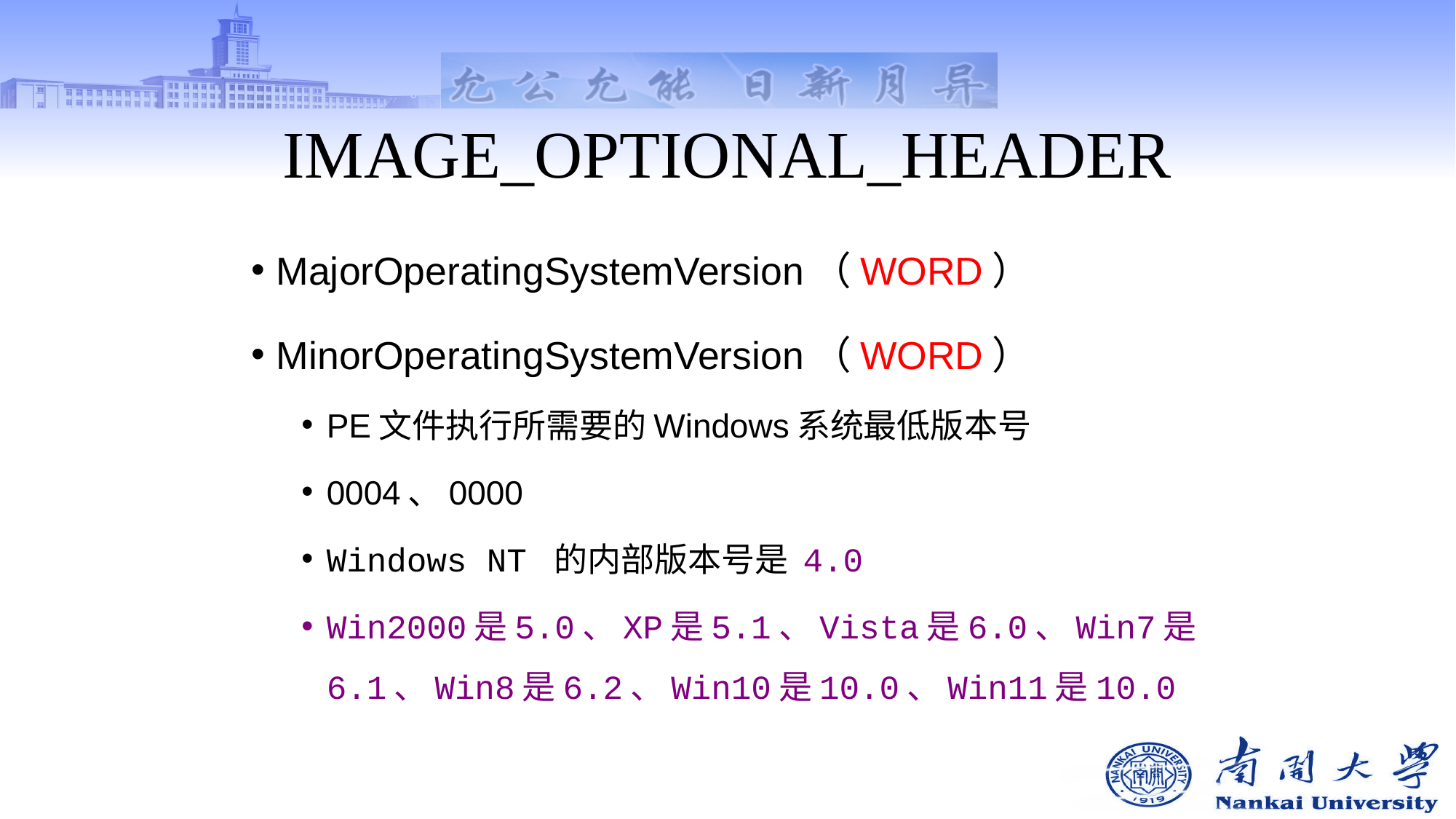

# IMAGE_OPTIONAL_HEADER
MajorOperatingSystemVersion（WORD）
MinorOperatingSystemVersion（WORD）
PE文件执行所需要的Windows系统最低版本号
0004、0000
Windows NT 的内部版本号是 4.0
Win2000是5.0、XP是5.1、Vista是6.0、Win7是6.1、Win8是6.2、Win10是10.0、Win11是10.0